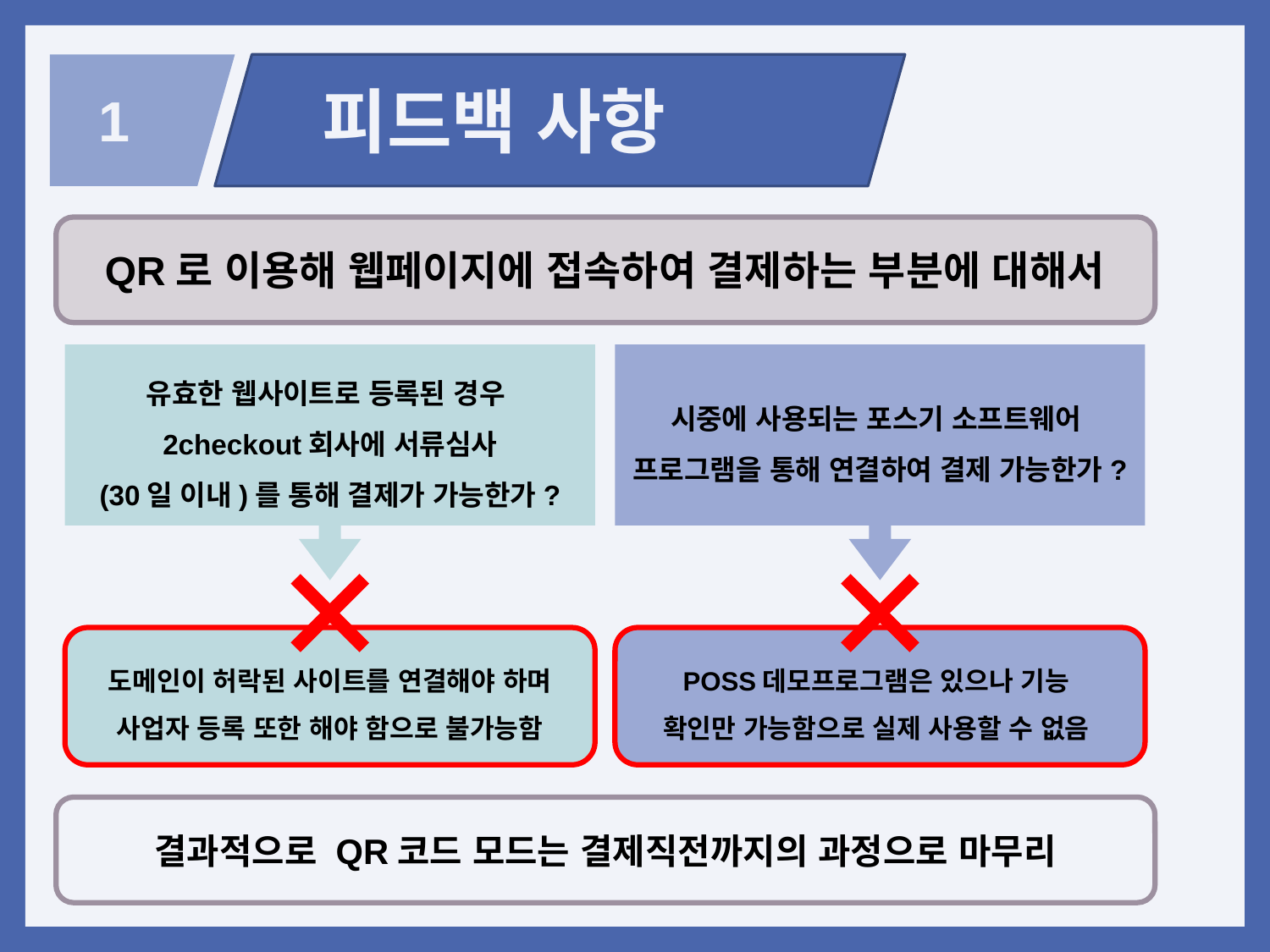

피드백 사항
  1
QR로 이용해 웹페이지에 접속하여 결제하는 부분에 대해서

유효한 웹사이트로 등록된 경우
2checkout회사에 서류심사
(30일 이내)를 통해 결제가 가능한가?
시중에 사용되는 포스기 소프트웨어
프로그램을 통해 연결하여 결제 가능한가?

도메인이 허락된 사이트를 연결해야 하며 사업자 등록 또한 해야 함으로 불가능함
POSS데모프로그램은 있으나 기능
확인만 가능함으로 실제 사용할 수 없음
결과적으로 QR코드 모드는 결제직전까지의 과정으로 마무리